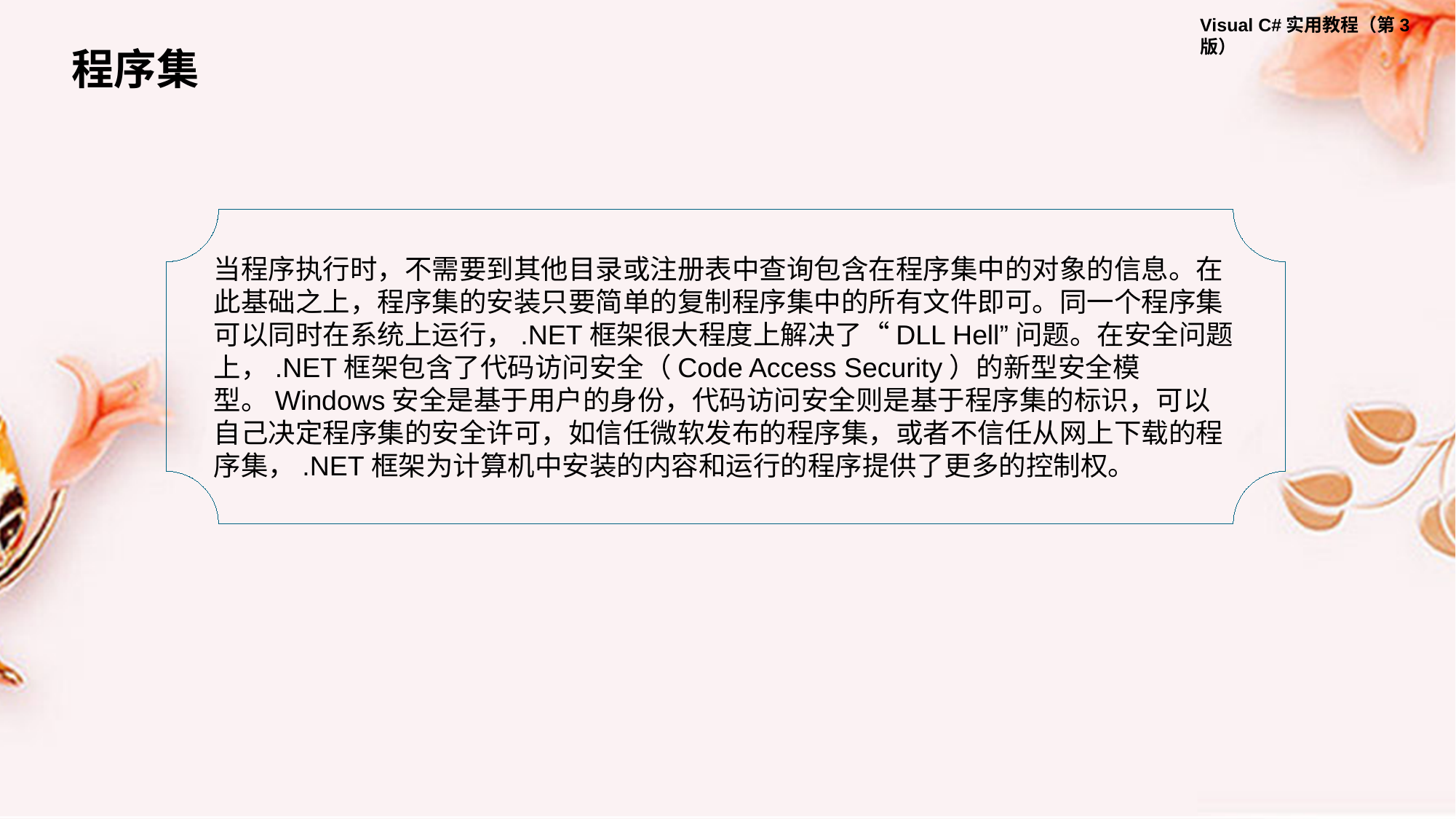

程序集
当程序执行时，不需要到其他目录或注册表中查询包含在程序集中的对象的信息。在此基础之上，程序集的安装只要简单的复制程序集中的所有文件即可。同一个程序集可以同时在系统上运行，.NET框架很大程度上解决了“DLL Hell”问题。在安全问题上，.NET框架包含了代码访问安全（Code Access Security）的新型安全模型。Windows安全是基于用户的身份，代码访问安全则是基于程序集的标识，可以自己决定程序集的安全许可，如信任微软发布的程序集，或者不信任从网上下载的程序集，.NET框架为计算机中安装的内容和运行的程序提供了更多的控制权。